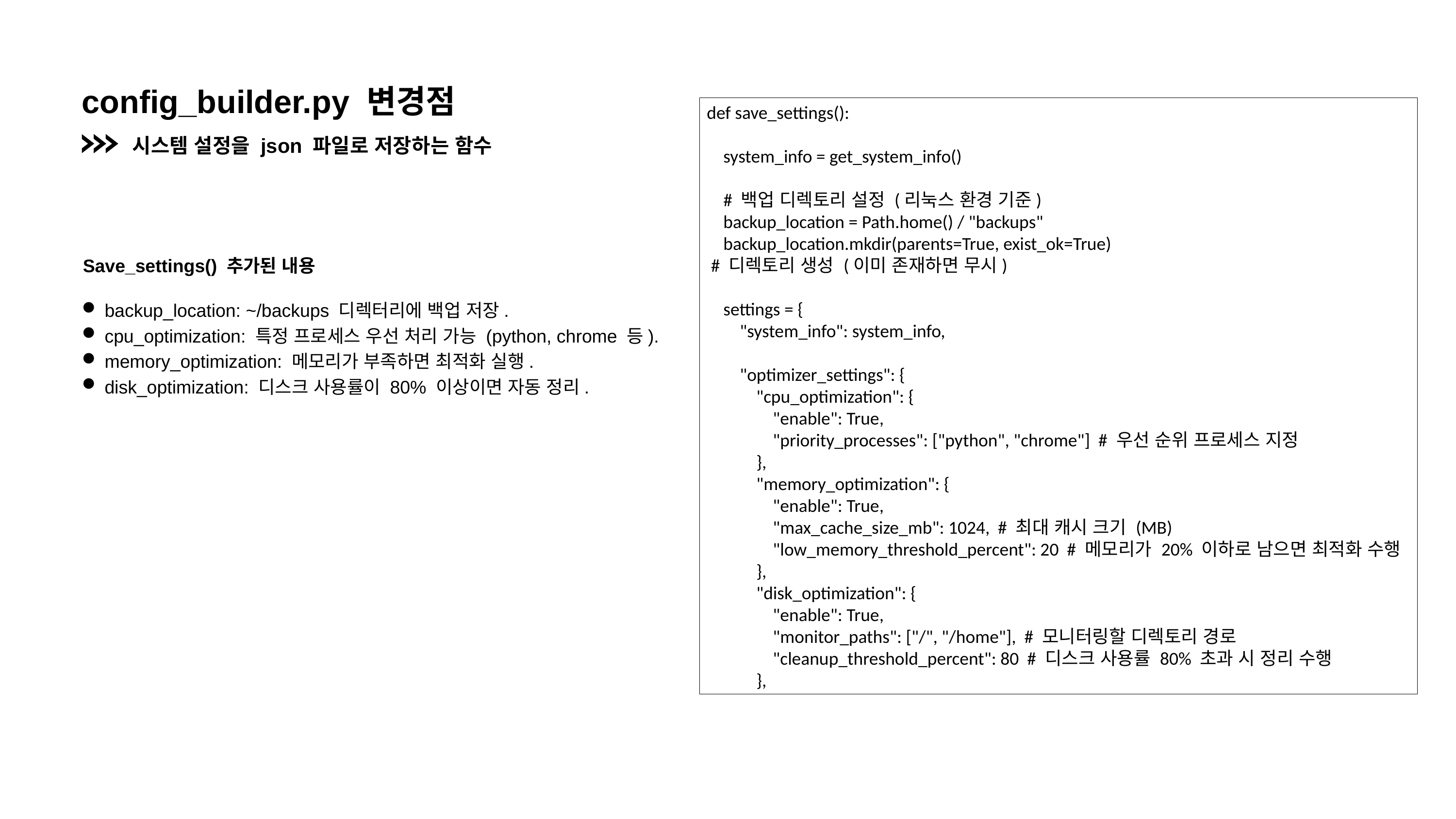

config_builder.py 변경점
def save_settings():

    system_info = get_system_info()

    # 백업 디렉토리 설정 (리눅스 환경 기준)
    backup_location = Path.home() / "backups"
    backup_location.mkdir(parents=True, exist_ok=True)
 # 디렉토리 생성 (이미 존재하면 무시)

    settings = {
        "system_info": system_info,

        "optimizer_settings": {
            "cpu_optimization": {
                "enable": True,
                "priority_processes": ["python", "chrome"]  # 우선 순위 프로세스 지정
            },
            "memory_optimization": {
                "enable": True,
                "max_cache_size_mb": 1024,  # 최대 캐시 크기 (MB)
                "low_memory_threshold_percent": 20  # 메모리가 20% 이하로 남으면 최적화 수행
            },
            "disk_optimization": {
                "enable": True,
                "monitor_paths": ["/", "/home"],  # 모니터링할 디렉토리 경로
                "cleanup_threshold_percent": 80  # 디스크 사용률 80% 초과 시 정리 수행
            },
시스템 설정을 json 파일로 저장하는 함수

Save_settings() 추가된 내용
backup_location: ~/backups 디렉터리에 백업 저장.
cpu_optimization: 특정 프로세스 우선 처리 가능 (python, chrome 등).
memory_optimization: 메모리가 부족하면 최적화 실행.
disk_optimization: 디스크 사용률이 80% 이상이면 자동 정리.